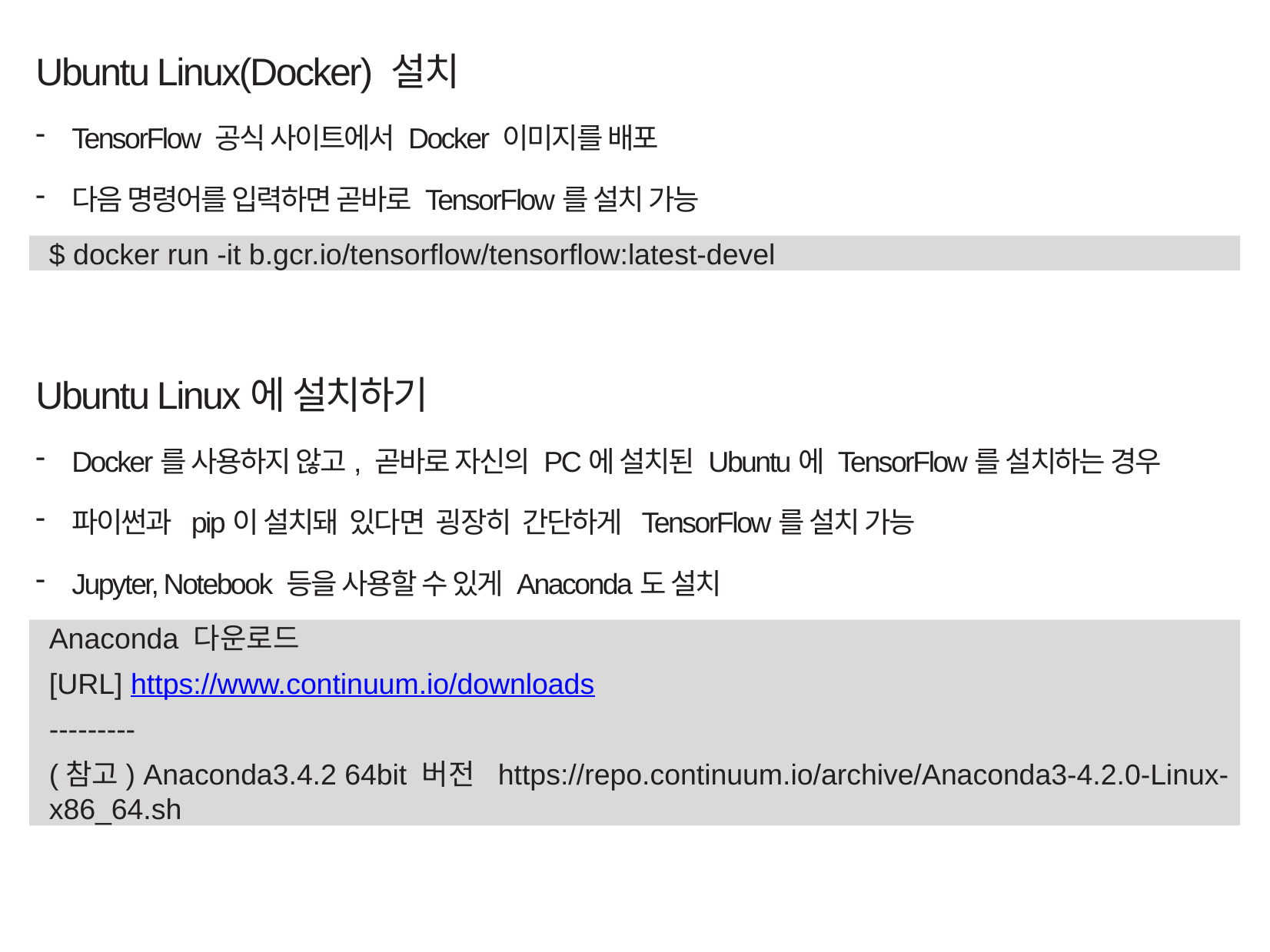

Ubuntu Linux(Docker) 설치
TensorFlow 공식 사이트에서 Docker 이미지를 배포
다음 명령어를 입력하면 곧바로 TensorFlow를 설치 가능

Ubuntu Linux에 설치하기
Docker를 사용하지 않고, 곧바로 자신의 PC에 설치된 Ubuntu에 TensorFlow를 설치하는 경우
파이썬과  pip이 설치돼  있다면  굉장히  간단하게  TensorFlow를 설치 가능
Jupyter, Notebook 등을 사용할 수 있게 Anaconda도 설치
$ docker run -it b.gcr.io/tensorflow/tensorflow:latest-devel
Anaconda 다운로드
[URL] https://www.continuum.io/downloads
---------
(참고) Anaconda3.4.2 64bit 버전  https://repo.continuum.io/archive/Anaconda3-4.2.0-Linux-x86_64.sh